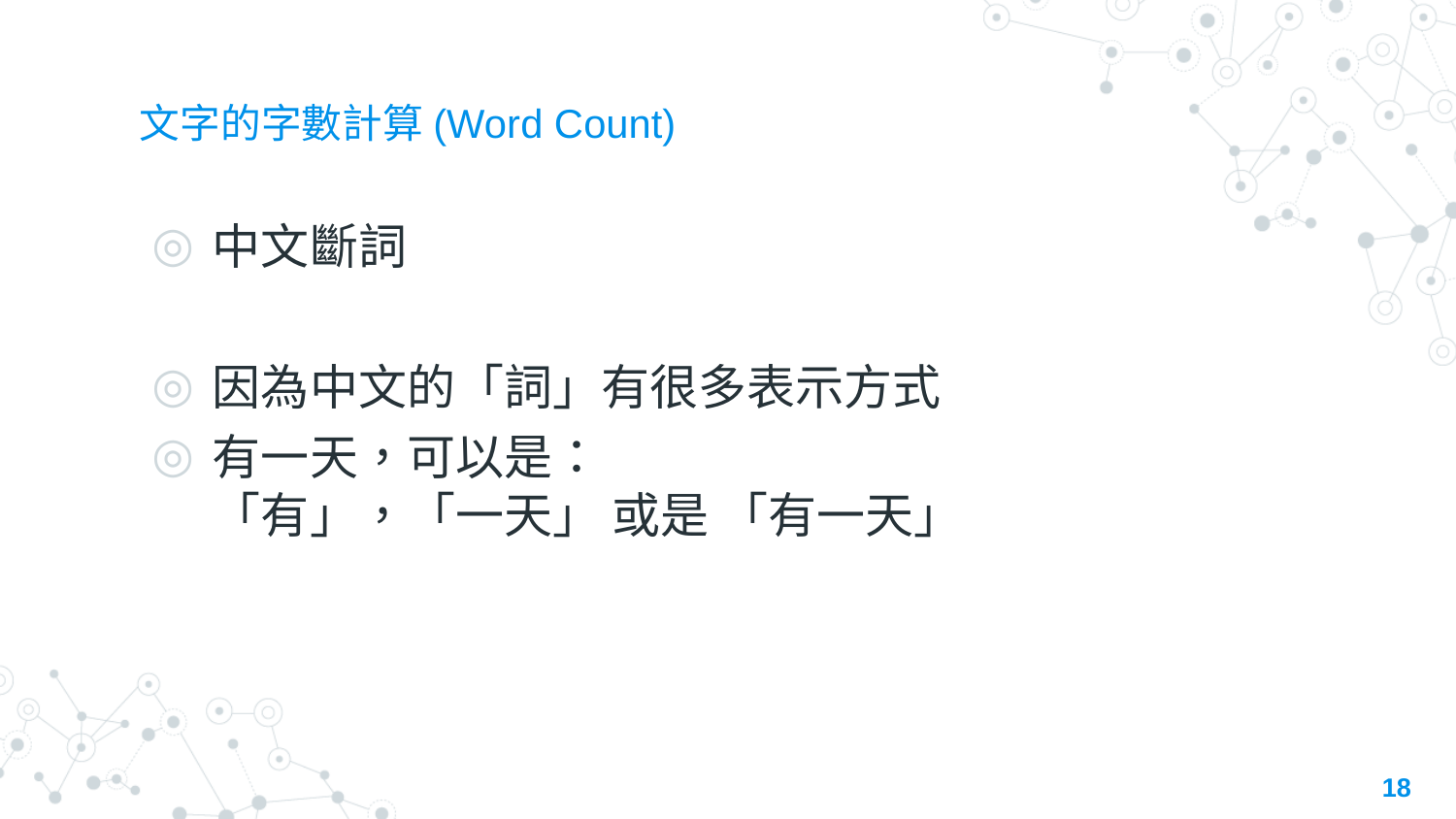

# 文字的字數計算(Word Count)
中文斷詞

因為中文的「詞」有很多表示方式
有一天，可以是：
「有」，「一天」 或是 「有一天」

18